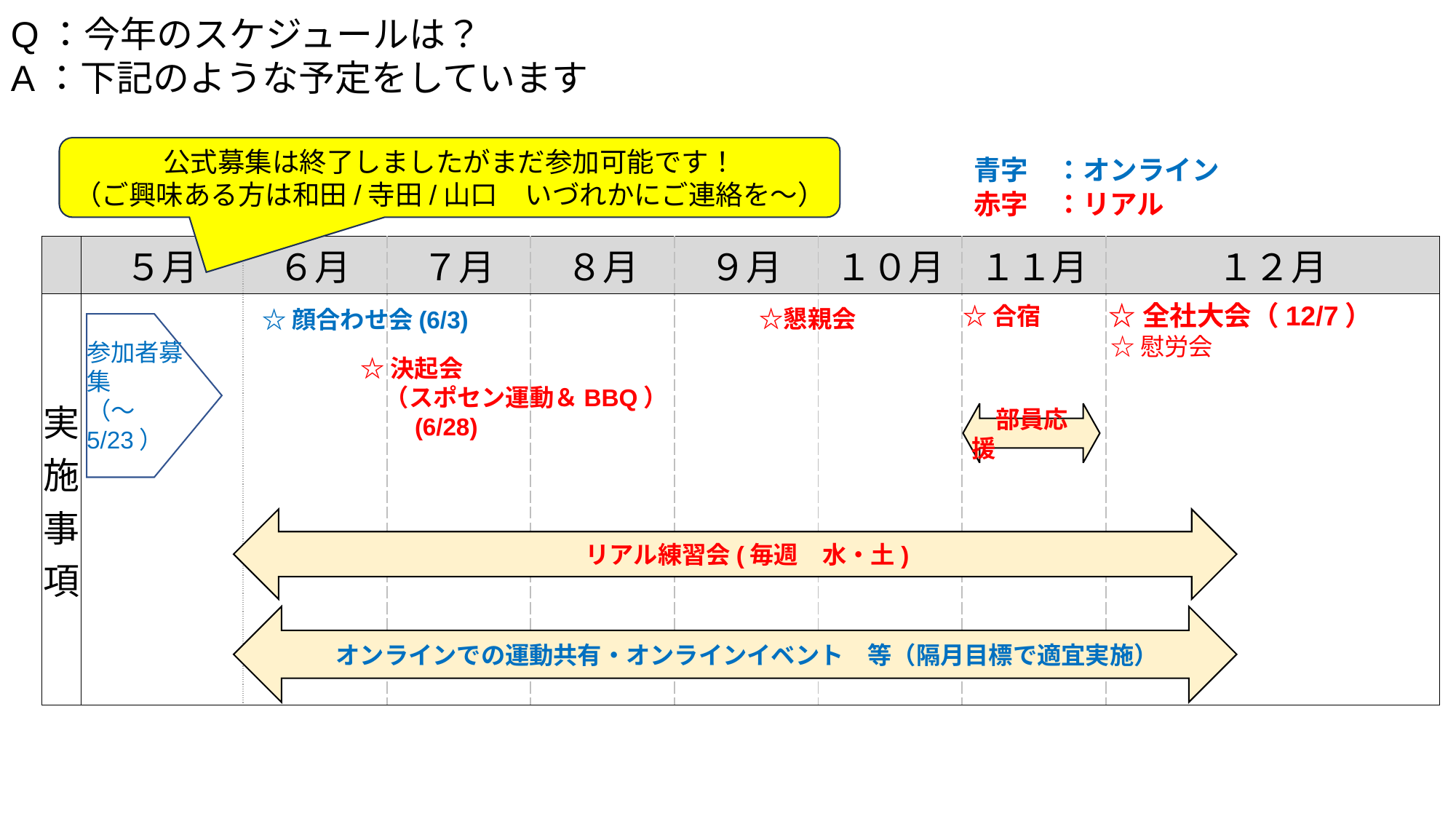

Q：今年のスケジュールは？
A：下記のような予定をしています
公式募集は終了しましたがまだ参加可能です！
（ご興味ある方は和田/寺田/山口　いづれかにご連絡を～）
青字　：オンライン
赤字　：リアル

|  | ５月 | ６月 | ７月 | ８月 | ９月 | １０月 | １１月 | １２月 |
| --- | --- | --- | --- | --- | --- | --- | --- | --- |
| 実施事項 |  |  |  |  |  |  |  |  |
☆全社大会（12/7）
☆合宿
☆顔合わせ会(6/3)
　☆懇親会
参加者募集
（～5/23）
☆慰労会
☆決起会
　（スポセン運動＆BBQ）
　　(6/28)
　部員応援
　リアル練習会(毎週　水・土)
　オンラインでの運動共有・オンラインイベント　等（隔月目標で適宜実施）